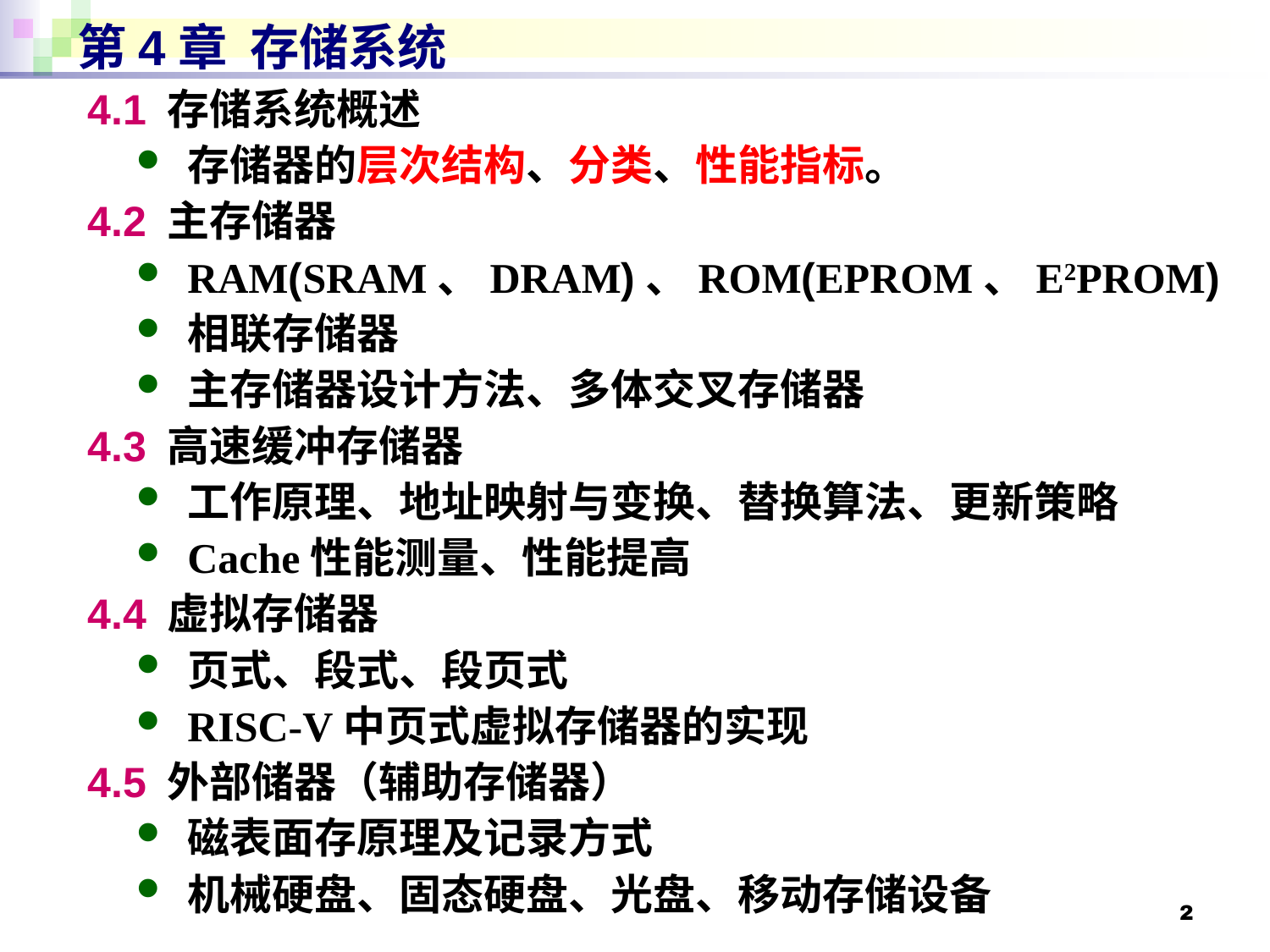

# 第4章  存储系统
4.1 存储系统概述
存储器的层次结构、分类、性能指标。
4.2 主存储器
RAM(SRAM、DRAM)、ROM(EPROM、E2PROM)
相联存储器
主存储器设计方法、多体交叉存储器
4.3 高速缓冲存储器
工作原理、地址映射与变换、替换算法、更新策略
Cache性能测量、性能提高
4.4 虚拟存储器
页式、段式、段页式
RISC-V中页式虚拟存储器的实现
4.5 外部储器（辅助存储器）
磁表面存原理及记录方式
机械硬盘、固态硬盘、光盘、移动存储设备
2